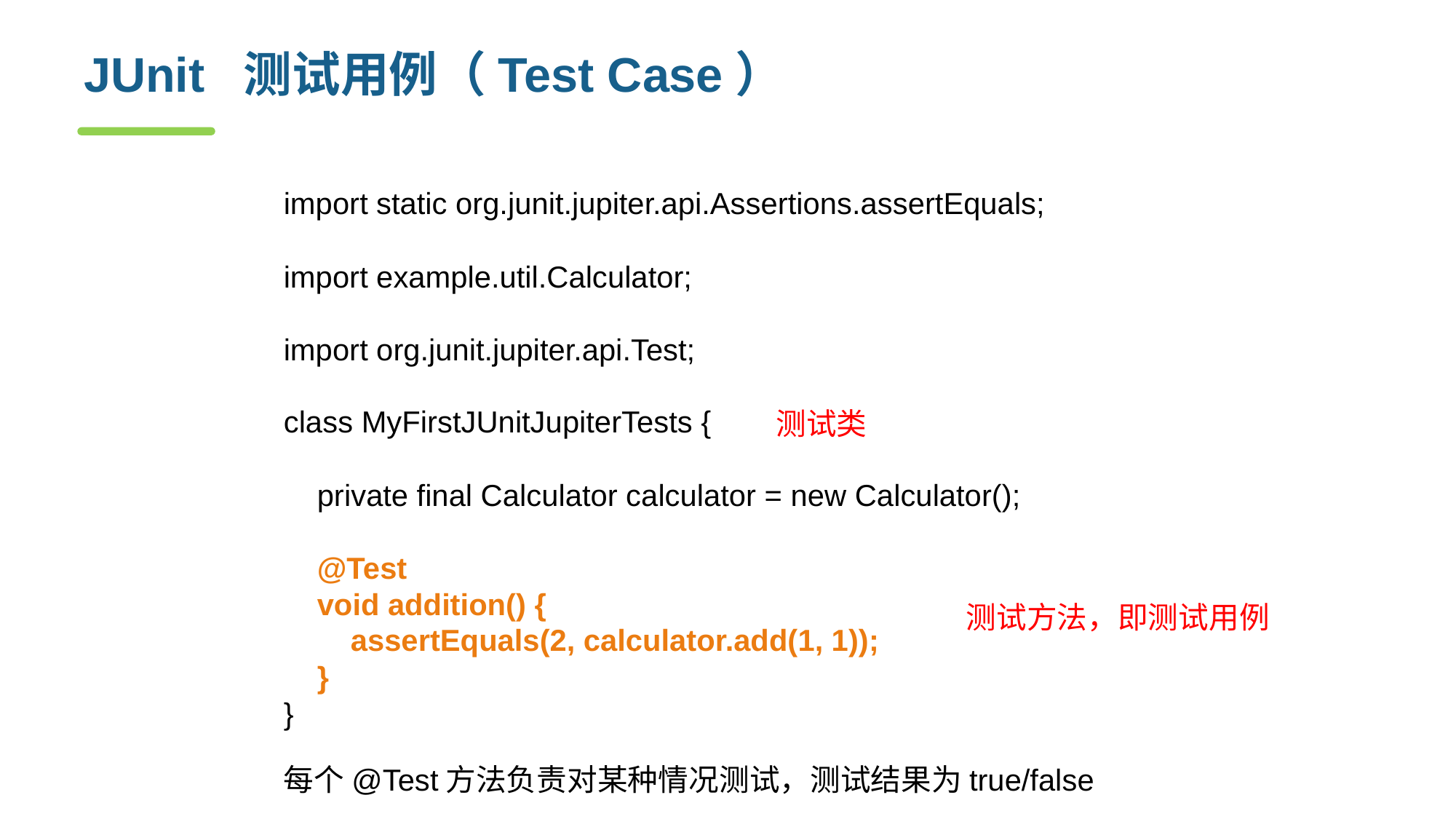

# JUnit  测试用例（Test Case）
import static org.junit.jupiter.api.Assertions.assertEquals;

import example.util.Calculator;

import org.junit.jupiter.api.Test;

class MyFirstJUnitJupiterTests {

    private final Calculator calculator = new Calculator();

    @Test
    void addition() {
        assertEquals(2, calculator.add(1, 1));
    }
}
测试类
测试方法，即测试用例
每个@Test方法负责对某种情况测试，测试结果为true/false
53